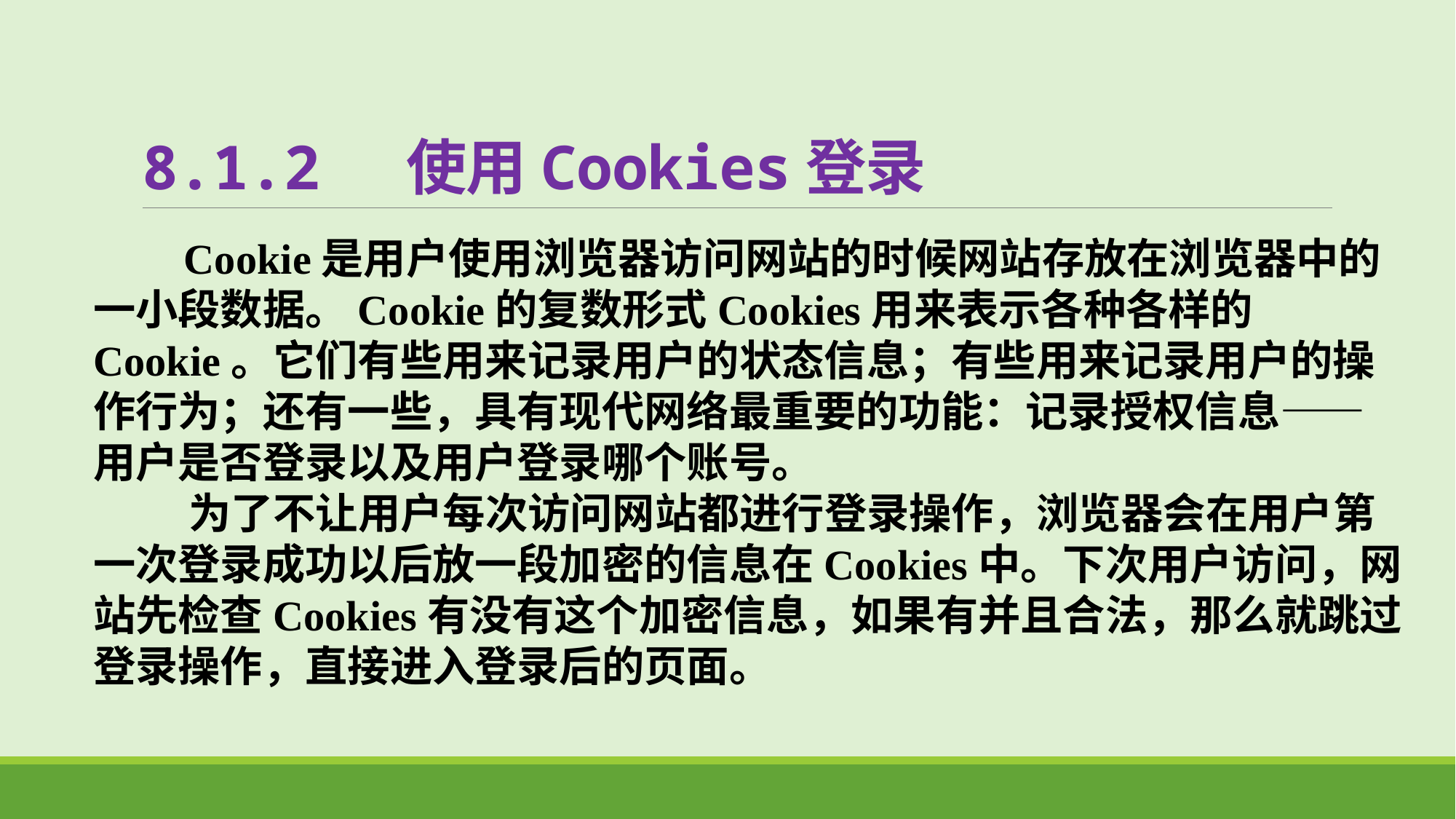

# 8.1.2  使用Cookies登录
      Cookie是用户使用浏览器访问网站的时候网站存放在浏览器中的一小段数据。Cookie的复数形式Cookies用来表示各种各样的Cookie。它们有些用来记录用户的状态信息；有些用来记录用户的操作行为；还有一些，具有现代网络最重要的功能：记录授权信息——用户是否登录以及用户登录哪个账号。
      为了不让用户每次访问网站都进行登录操作，浏览器会在用户第一次登录成功以后放一段加密的信息在Cookies中。下次用户访问，网站先检查Cookies有没有这个加密信息，如果有并且合法，那么就跳过登录操作，直接进入登录后的页面。